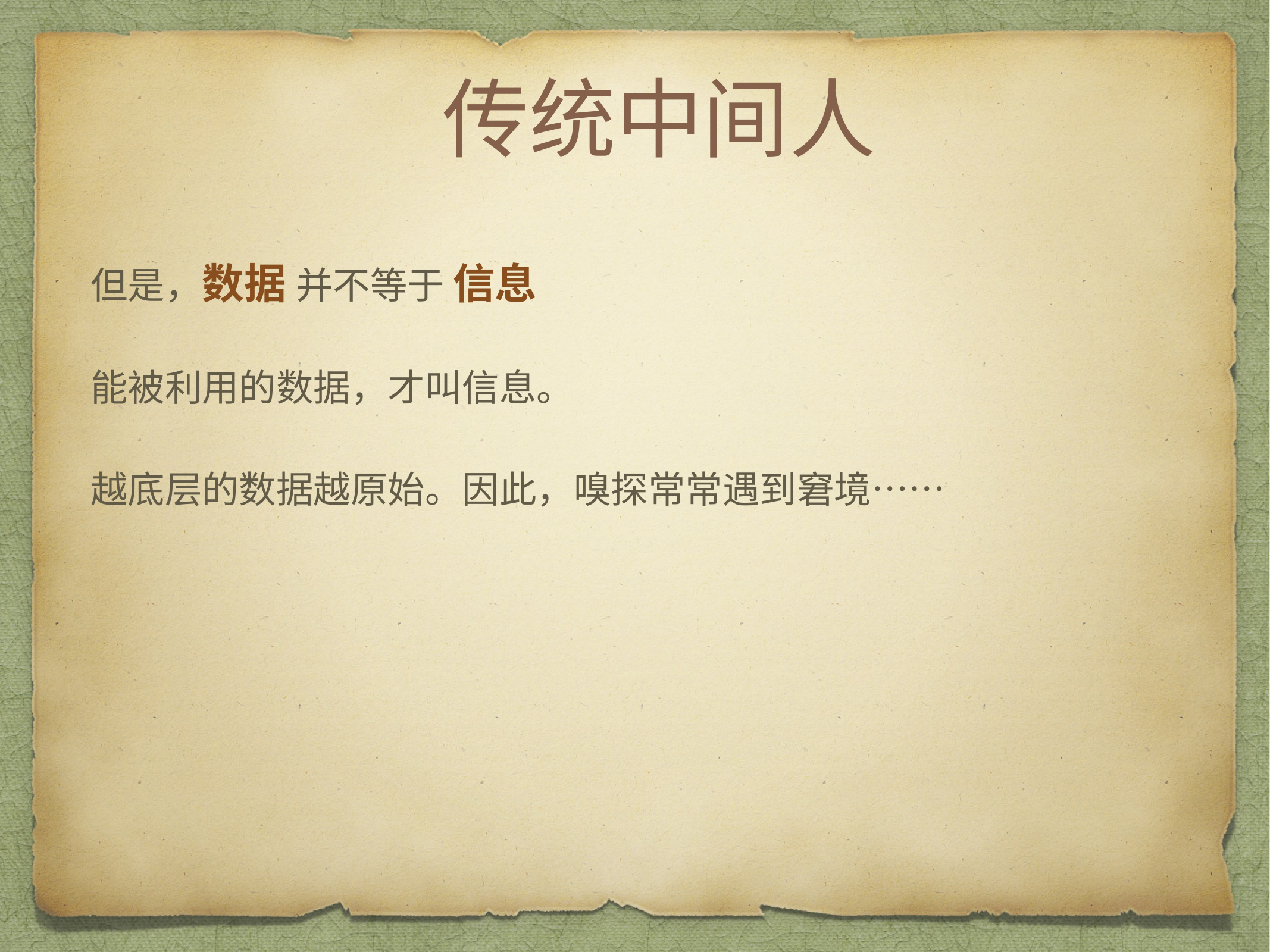

# 传统中间人
但是，数据 并不等于 信息
能被利用的数据，才叫信息。
越底层的数据越原始。因此，嗅探常常遇到窘境……